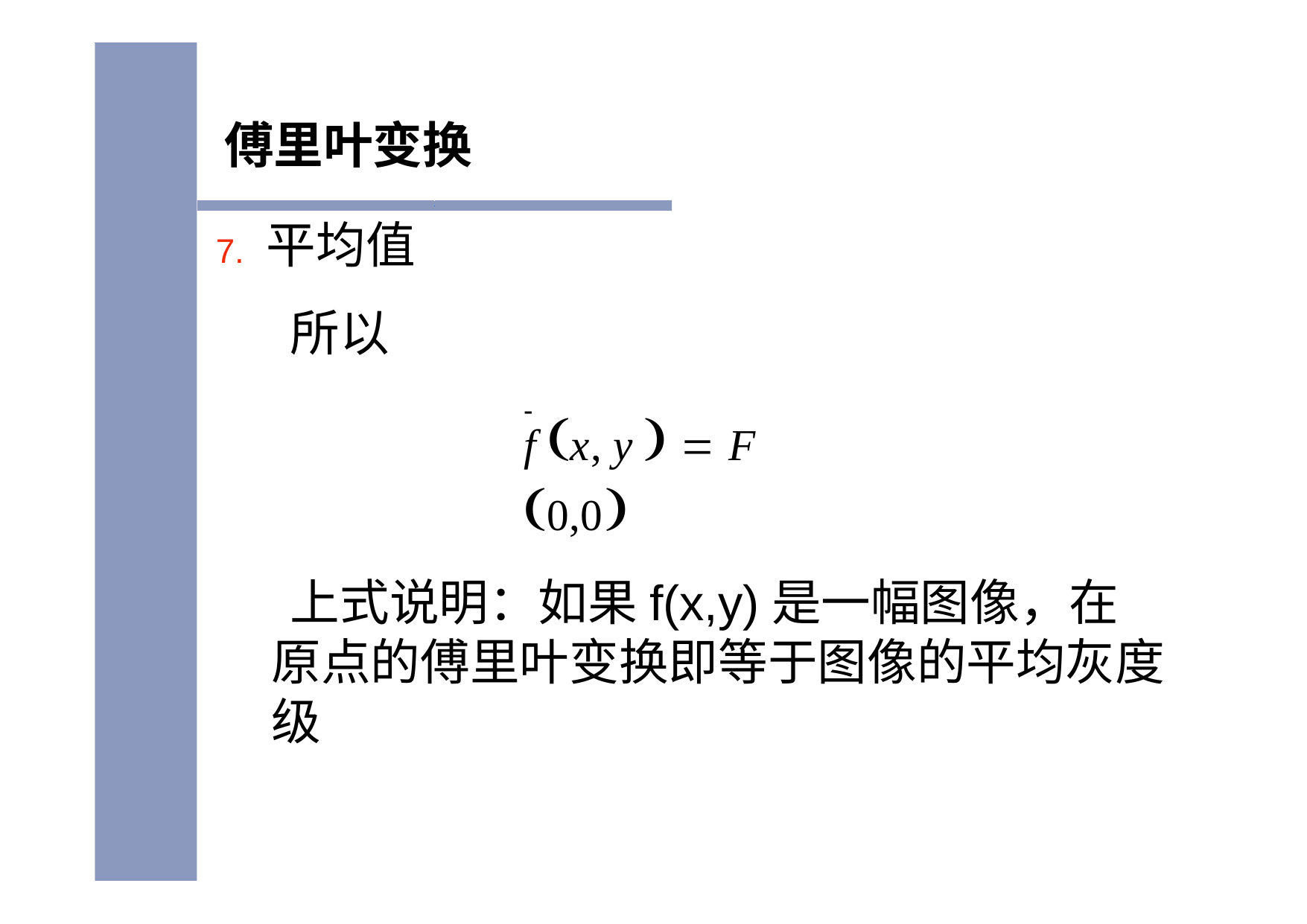

傅里叶变换
7. 平均值
所以

−
f (x, y ) = F (0,0)
上式说明：如果f(x,y)是一幅图像，在 原点的傅里叶变换即等于图像的平均灰度 级